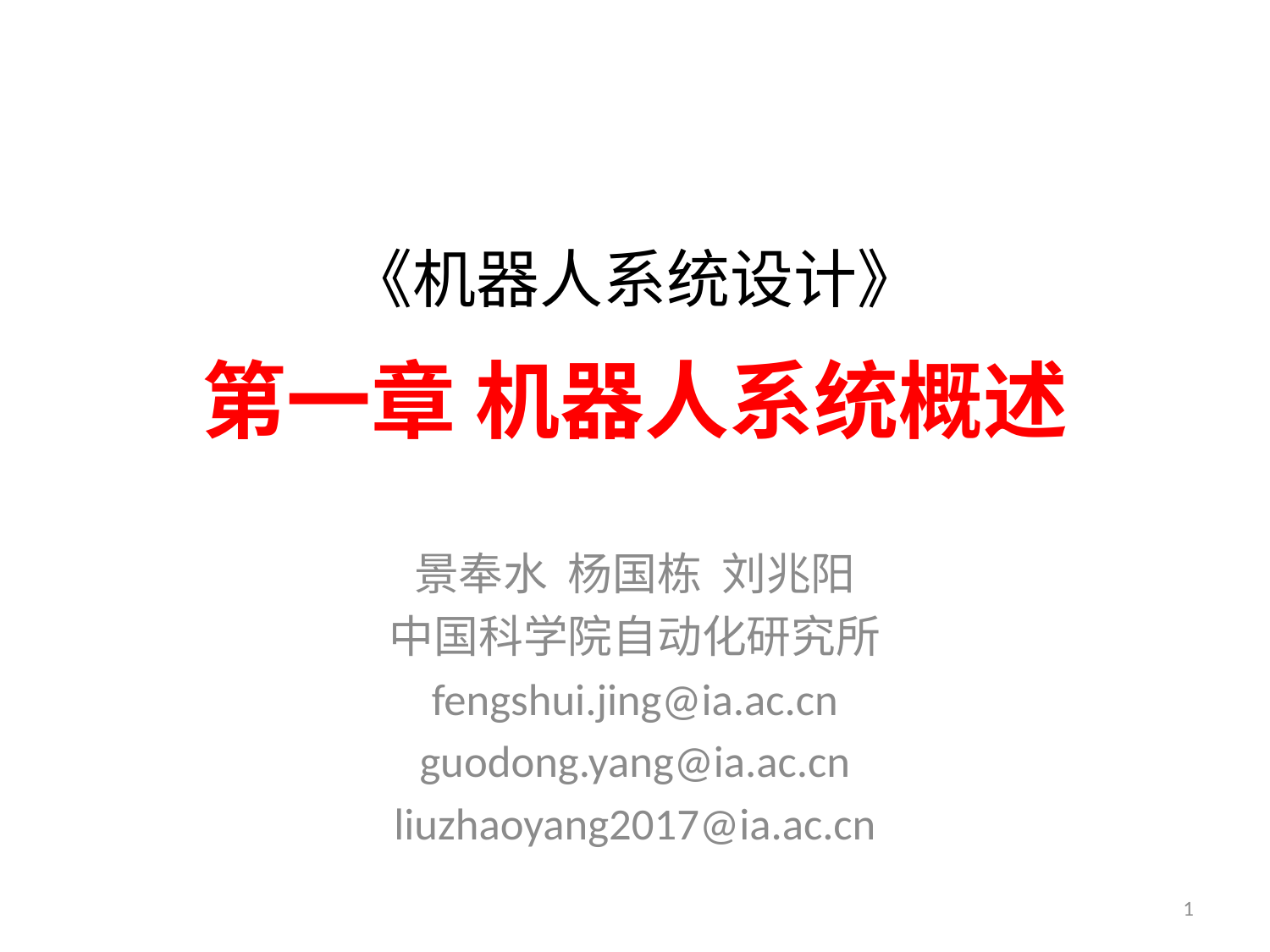

《机器人系统设计》
# 第一章 机器人系统概述
景奉水  杨国栋  刘兆阳
中国科学院自动化研究所
fengshui.jing@ia.ac.cn
guodong.yang@ia.ac.cn
liuzhaoyang2017@ia.ac.cn
1